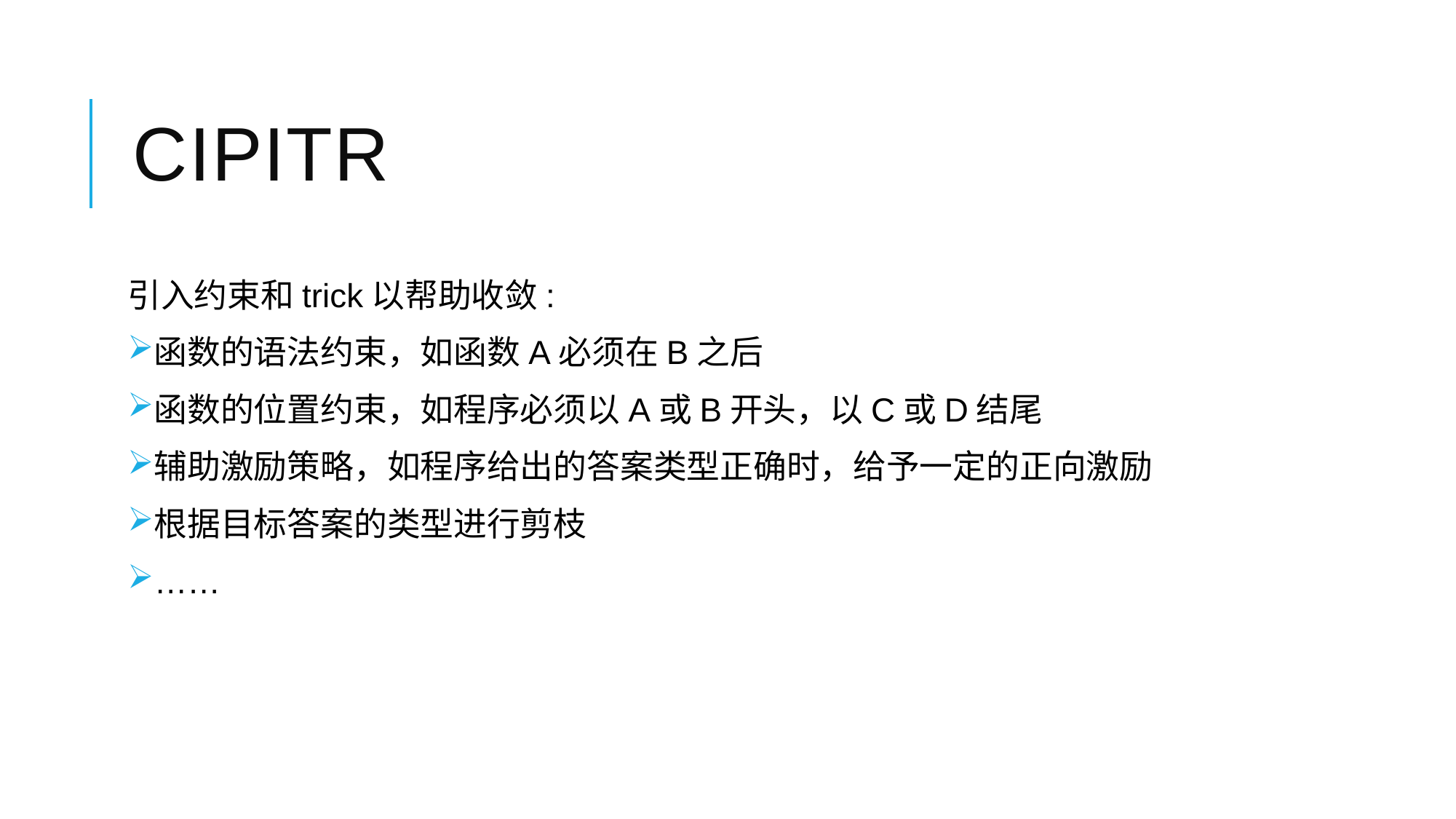

# CIPITR
引入约束和trick以帮助收敛:
函数的语法约束，如函数A必须在B之后
函数的位置约束，如程序必须以A或B开头，以C或D结尾
辅助激励策略，如程序给出的答案类型正确时，给予一定的正向激励
根据目标答案的类型进行剪枝
……